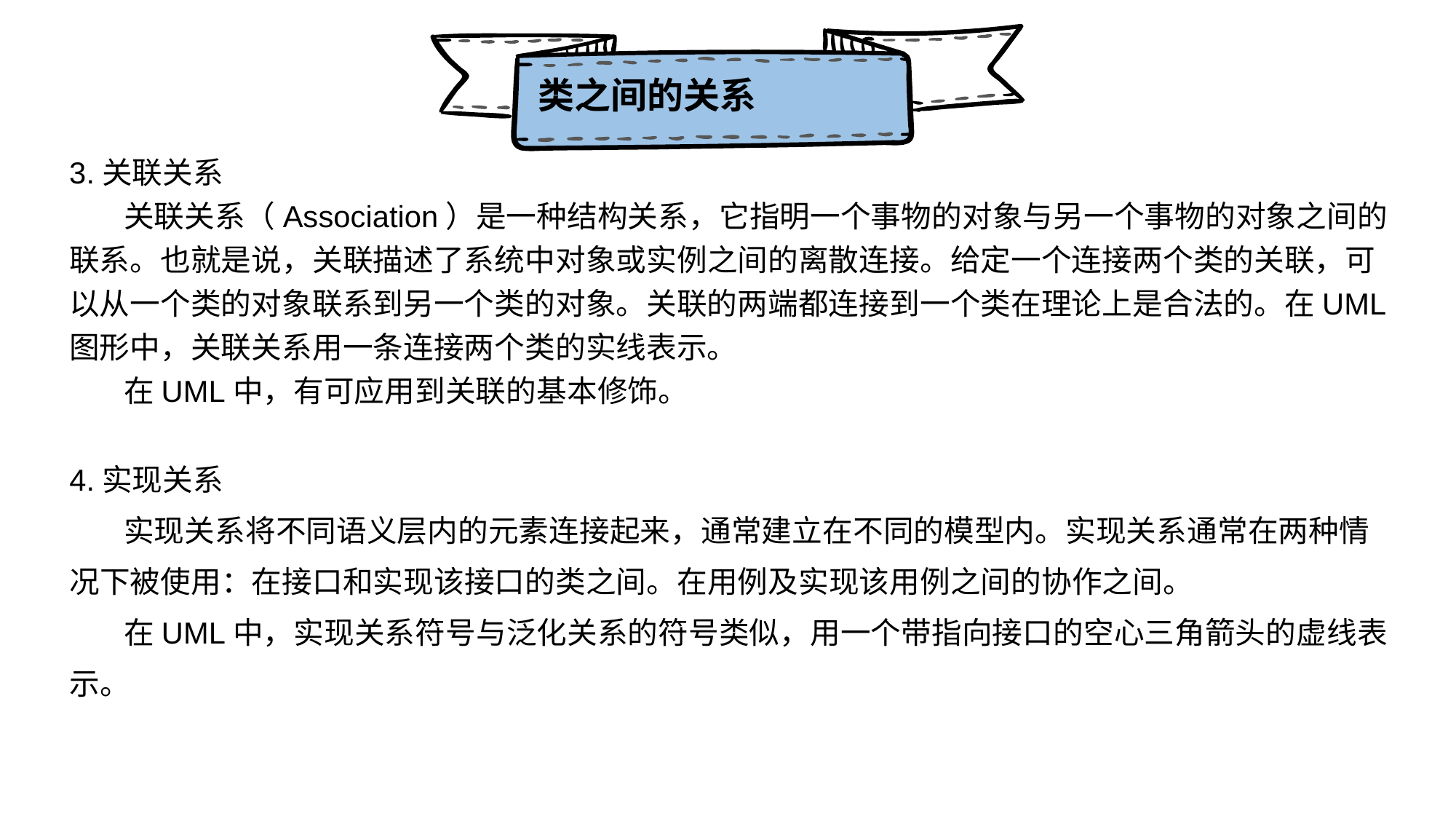

类之间的关系
3.关联关系
       关联关系（Association）是一种结构关系，它指明一个事物的对象与另一个事物的对象之间的联系。也就是说，关联描述了系统中对象或实例之间的离散连接。给定一个连接两个类的关联，可以从一个类的对象联系到另一个类的对象。关联的两端都连接到一个类在理论上是合法的。在UML图形中，关联关系用一条连接两个类的实线表示。
       在UML中，有可应用到关联的基本修饰。
4.实现关系
       实现关系将不同语义层内的元素连接起来，通常建立在不同的模型内。实现关系通常在两种情况下被使用：在接口和实现该接口的类之间。在用例及实现该用例之间的协作之间。
       在UML中，实现关系符号与泛化关系的符号类似，用一个带指向接口的空心三角箭头的虚线表示。